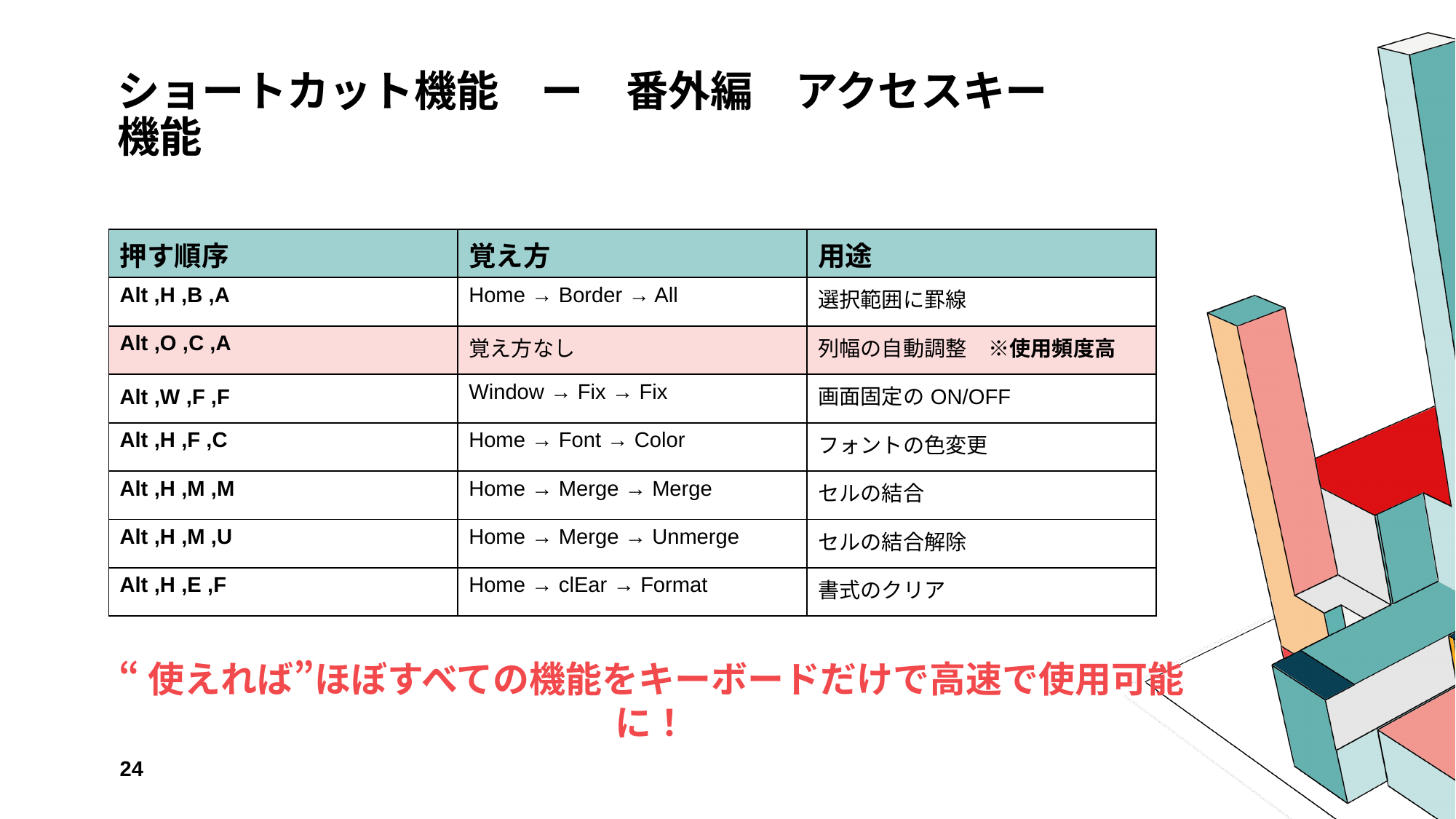

# ショートカット機能　ー　番外編　アクセスキー機能
| 押す順序 | 覚え方 | 用途 |
| --- | --- | --- |
| Alt ,H ,B ,A | Home → Border → All | 選択範囲に罫線 |
| Alt ,O ,C ,A | 覚え方なし | 列幅の自動調整　※使用頻度高 |
| Alt ,W ,F ,F | Window → Fix → Fix | 画面固定のON/OFF |
| Alt ,H ,F ,C | Home → Font → Color | フォントの色変更 |
| Alt ,H ,M ,M | Home → Merge → Merge | セルの結合 |
| Alt ,H ,M ,U | Home → Merge → Unmerge | セルの結合解除 |
| Alt ,H ,E ,F | Home → clEar → Format | 書式のクリア |
“使えれば”ほぼすべての機能をキーボードだけで高速で使用可能に！
24